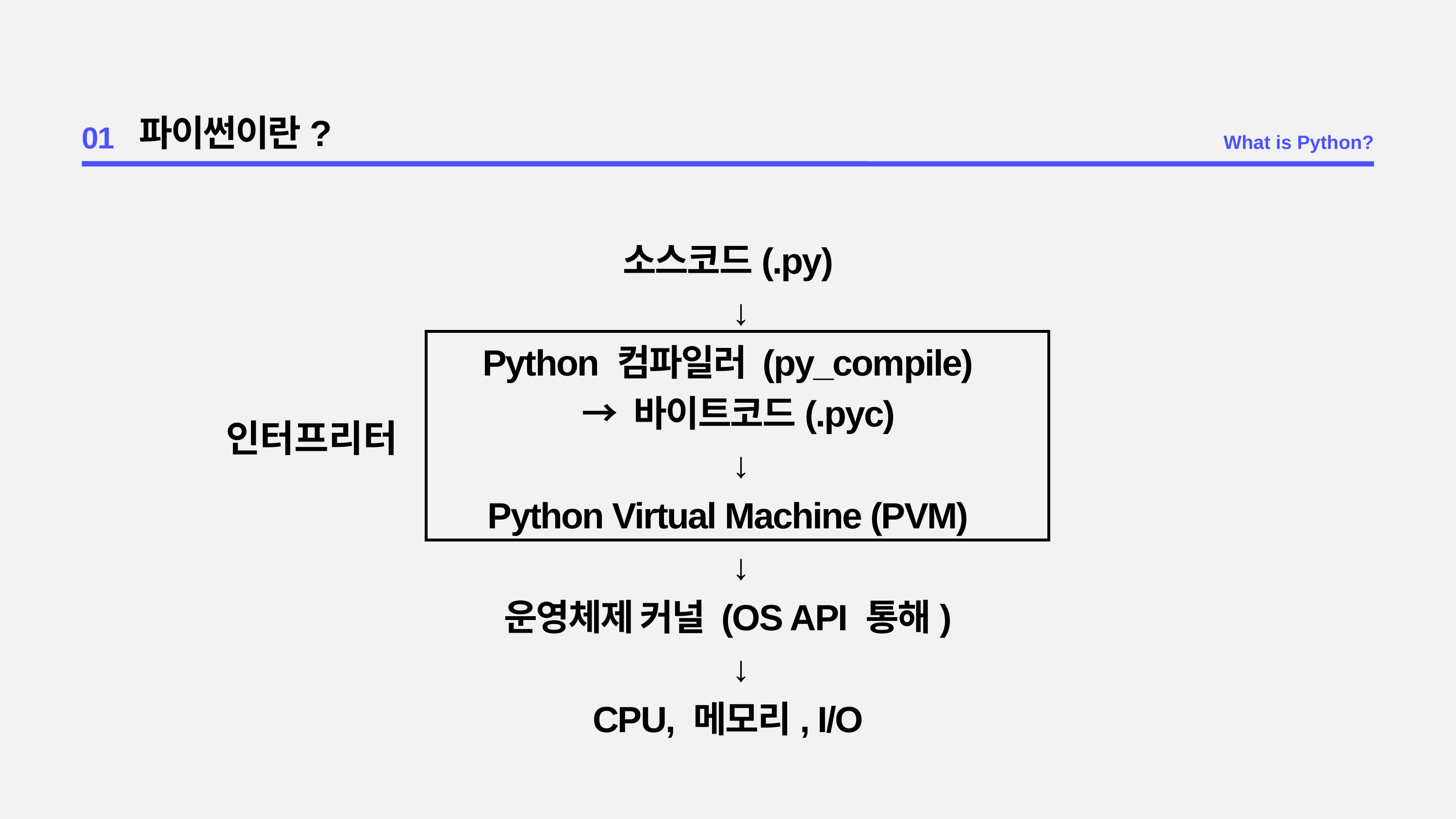

01
파이썬이란?
What is Python?

소스코드(.py)
   ↓
Python 컴파일러 (py_compile)
   → 바이트코드(.pyc)
   ↓
Python Virtual Machine (PVM)
   ↓
운영체제 커널 (OS API 통해)
   ↓
CPU, 메모리, I/O

인터프리터